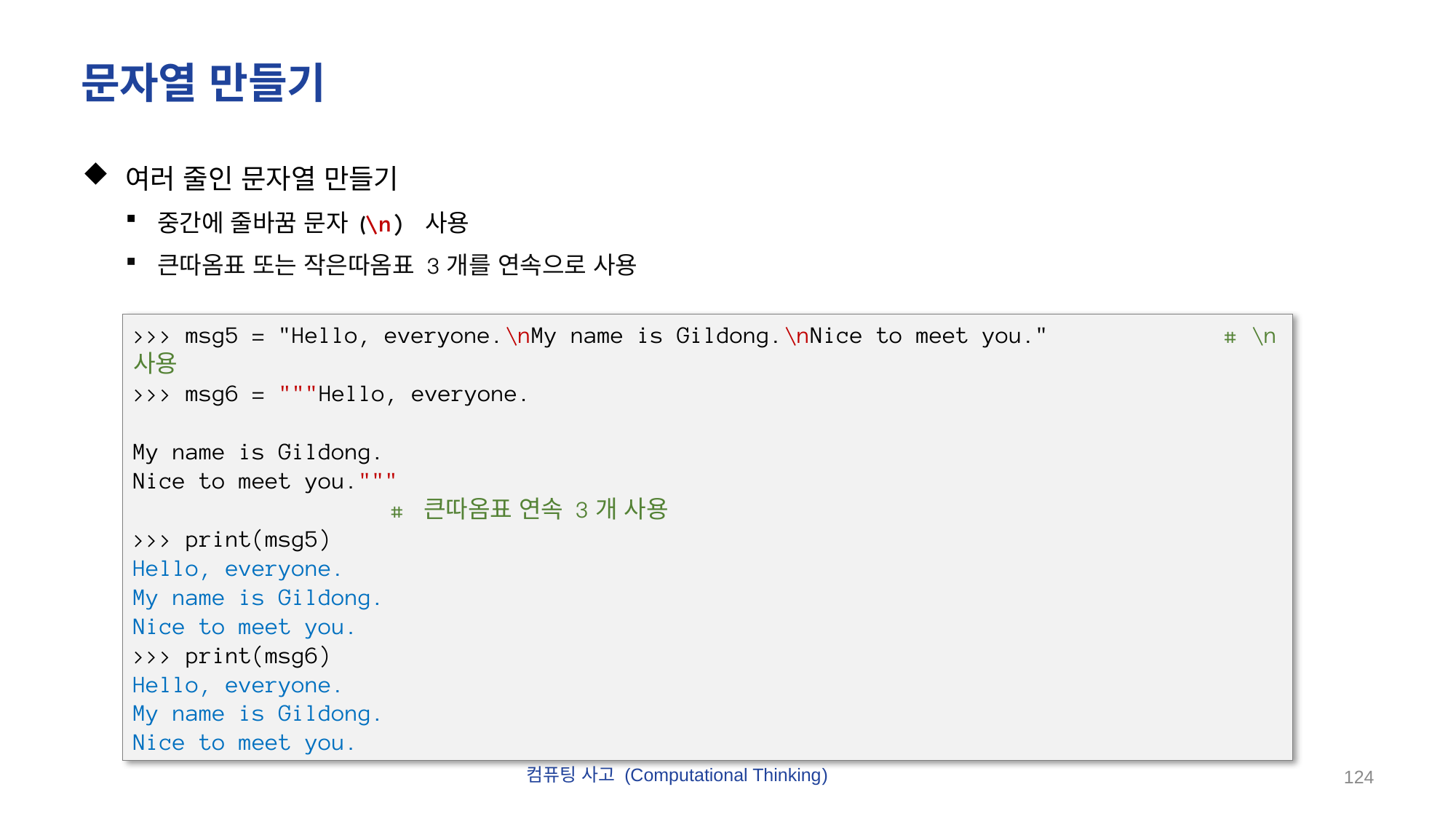

# 문자열 만들기
여러 줄인 문자열 만들기
중간에 줄바꿈 문자 (\n) 사용
큰따옴표 또는 작은따옴표 3개를 연속으로 사용

>>> msg5 = "Hello, everyone.\nMy name is Gildong.\nNice to meet you."		# \n 사용
>>> msg6 = """Hello, everyone.
My name is Gildong.
Nice to meet you."""									   	   # 큰따옴표 연속 3개 사용
>>> print(msg5)
Hello, everyone.
My name is Gildong.
Nice to meet you.
>>> print(msg6)
Hello, everyone.
My name is Gildong.
Nice to meet you.